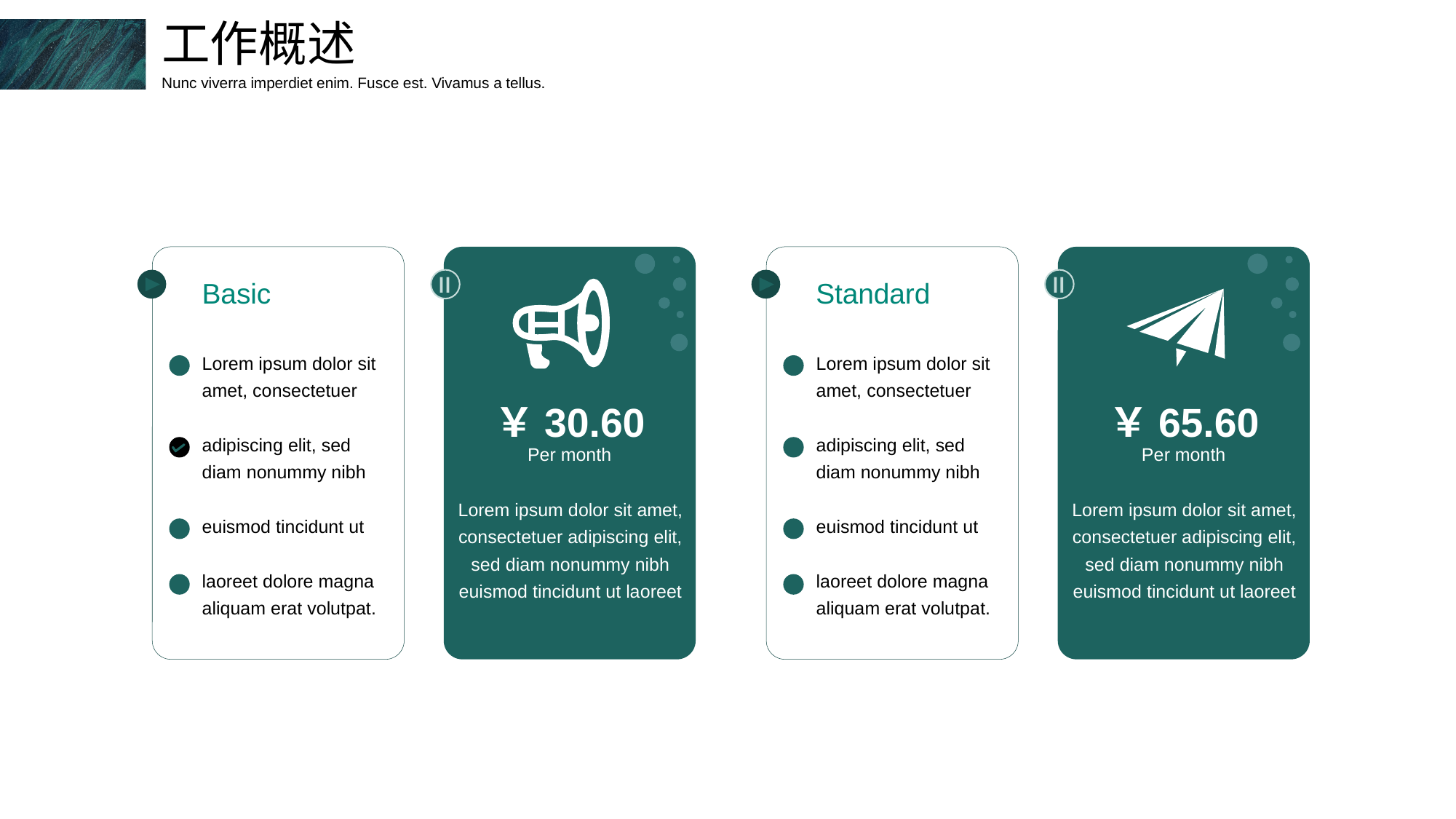

工作概述

Nunc viverra imperdiet enim. Fusce est. Vivamus a tellus.

Basic
Standard

Lorem ipsum dolor sit amet, consectetuer

adipiscing elit, sed diam nonummy nibh

euismod tincidunt ut

laoreet dolore magna aliquam erat volutpat.

Lorem ipsum dolor sit amet, consectetuer

adipiscing elit, sed diam nonummy nibh

euismod tincidunt ut

laoreet dolore magna aliquam erat volutpat.

￥30.60
Per month
￥65.60
Per month
Lorem ipsum dolor sit amet, consectetuer adipiscing elit, sed diam nonummy nibh euismod tincidunt ut laoreet
Lorem ipsum dolor sit amet, consectetuer adipiscing elit, sed diam nonummy nibh euismod tincidunt ut laoreet